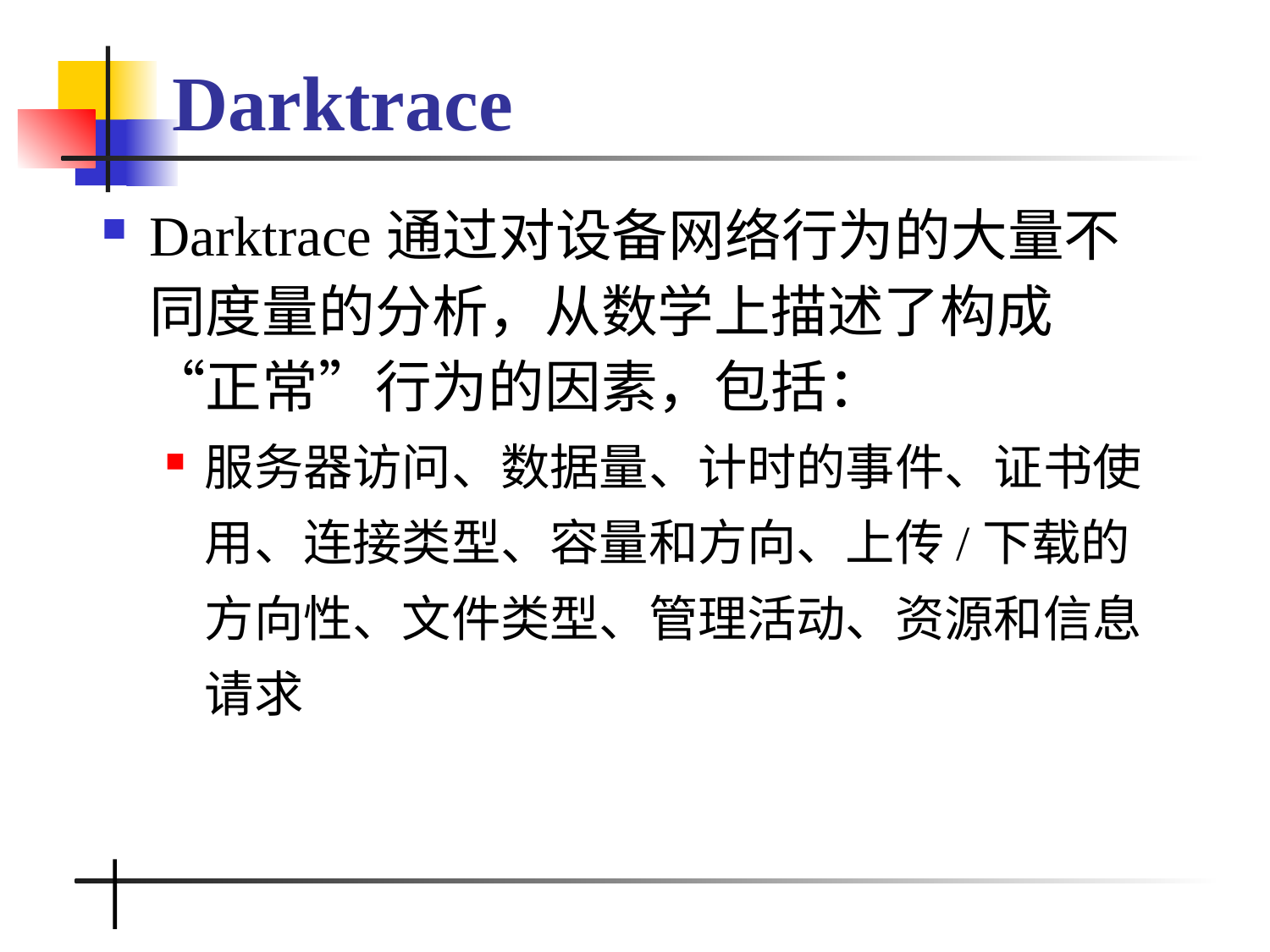

# Darktrace
Darktrace通过对设备网络行为的大量不同度量的分析，从数学上描述了构成“正常”行为的因素，包括：
服务器访问、数据量、计时的事件、证书使用、连接类型、容量和方向、上传/下载的方向性、文件类型、管理活动、资源和信息请求